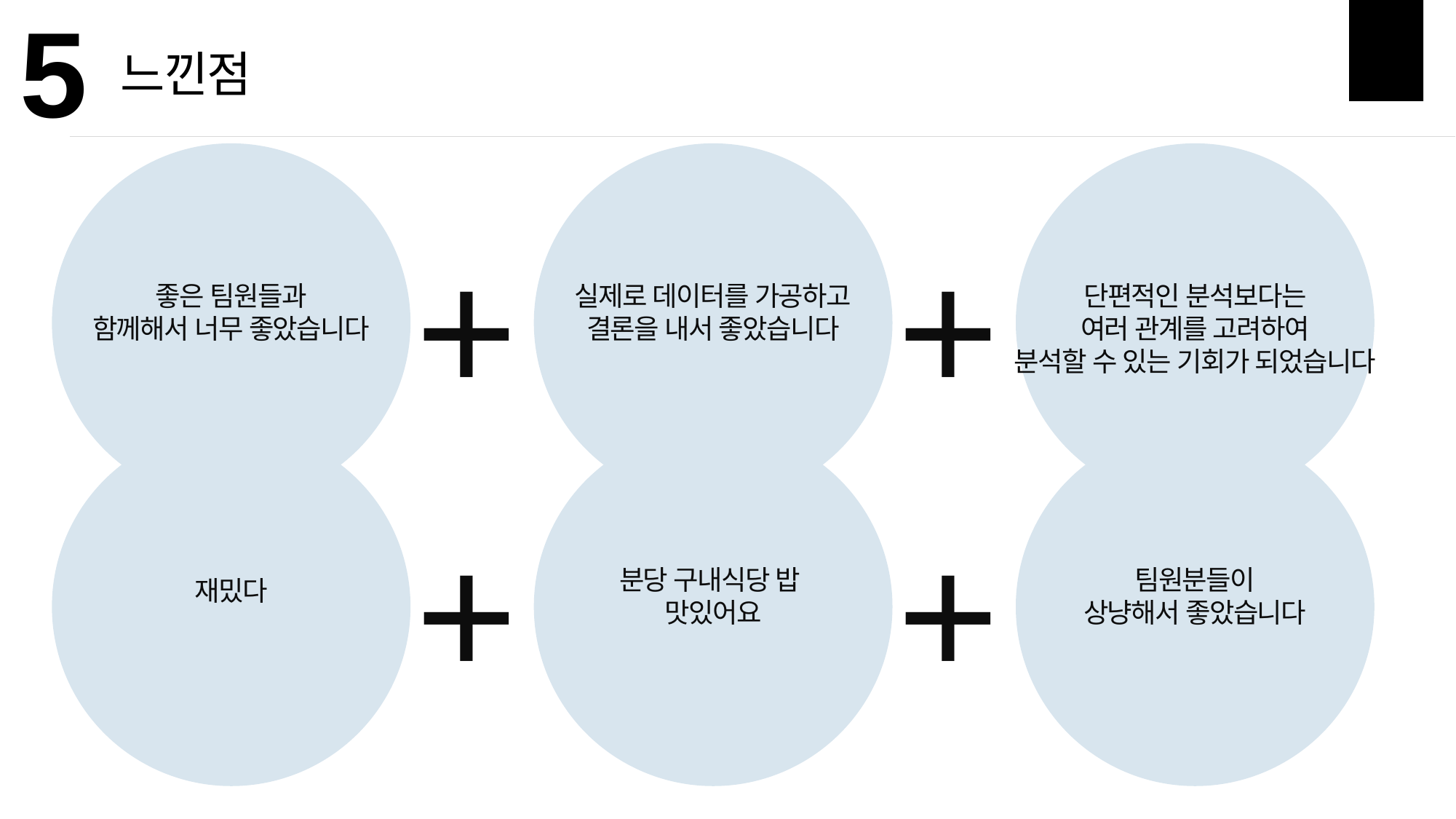

5

느낀점

좋은 팀원들과
함께해서 너무 좋았습니다
+

실제로 데이터를 가공하고
결론을 내서 좋았습니다
+

단편적인 분석보다는
여러 관계를 고려하여
분석할 수 있는 기회가 되었습니다

재밌다
+

분당 구내식당 밥
맛있어요
+

팀원분들이
상냥해서 좋았습니다